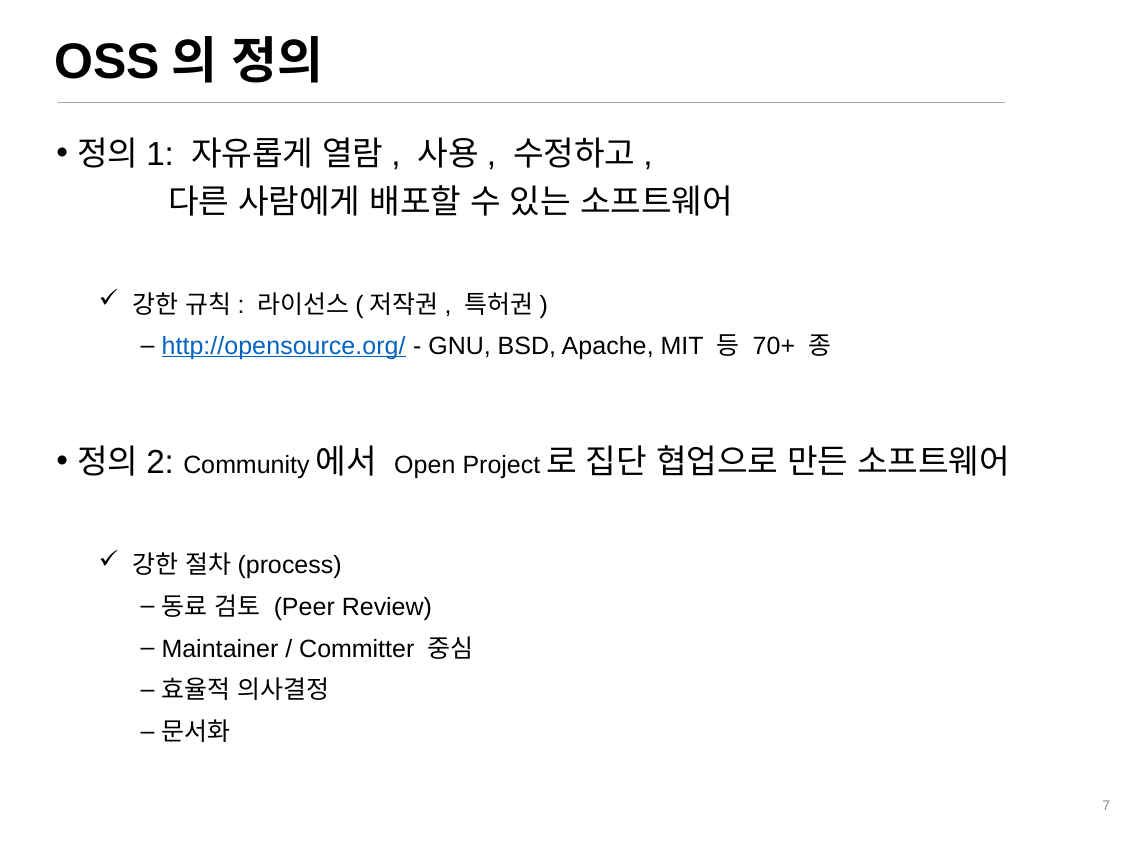

# OSS의 정의
정의1: 자유롭게 열람, 사용, 수정하고,
         다른 사람에게 배포할 수 있는 소프트웨어

 강한 규칙: 라이선스(저작권, 특허권)
http://opensource.org/ - GNU, BSD, Apache, MIT 등 70+ 종

정의2: Community에서 Open Project로 집단 협업으로 만든 소프트웨어

 강한 절차(process)
동료 검토 (Peer Review)
Maintainer / Committer 중심
효율적 의사결정
문서화

7